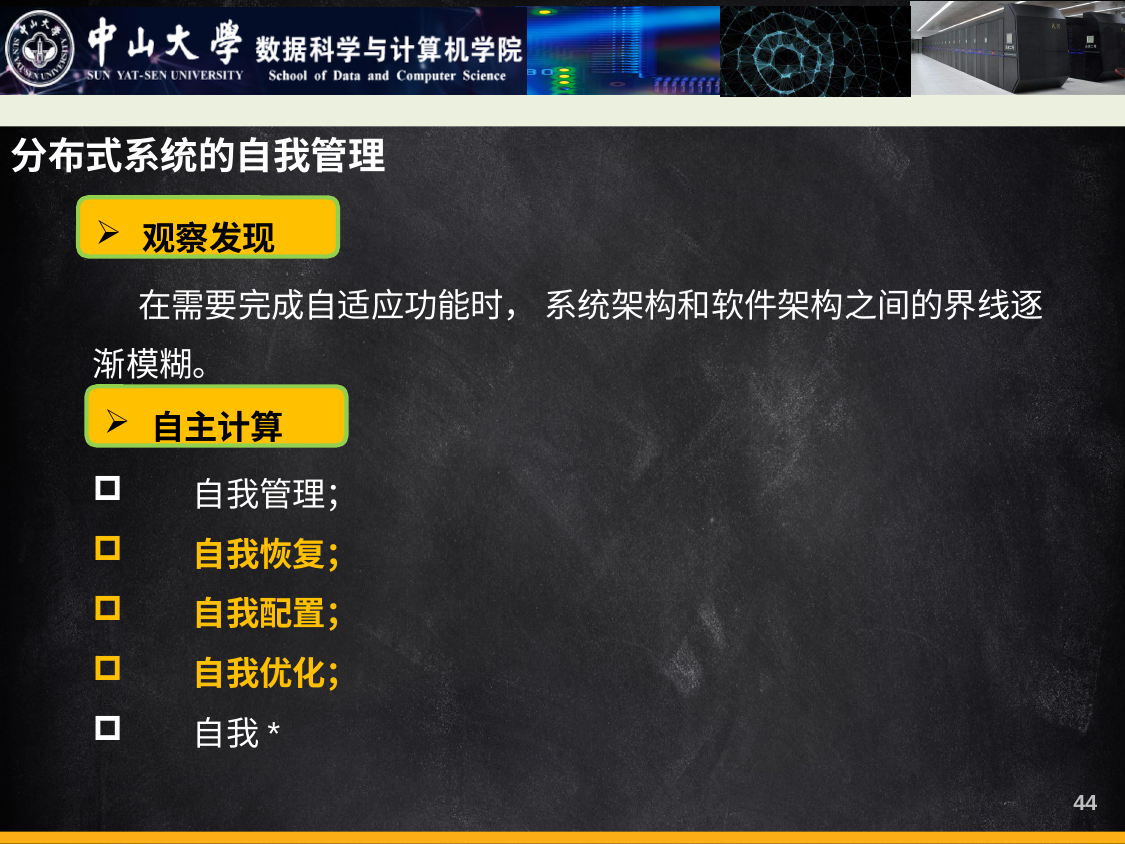

分布式系统的自我管理
观察发现
     在需要完成自适应功能时， 系统架构和软件架构之间的界线逐渐模糊。
自主计算
      自我管理；
      自我恢复；
      自我配置；
      自我优化；
      自我*